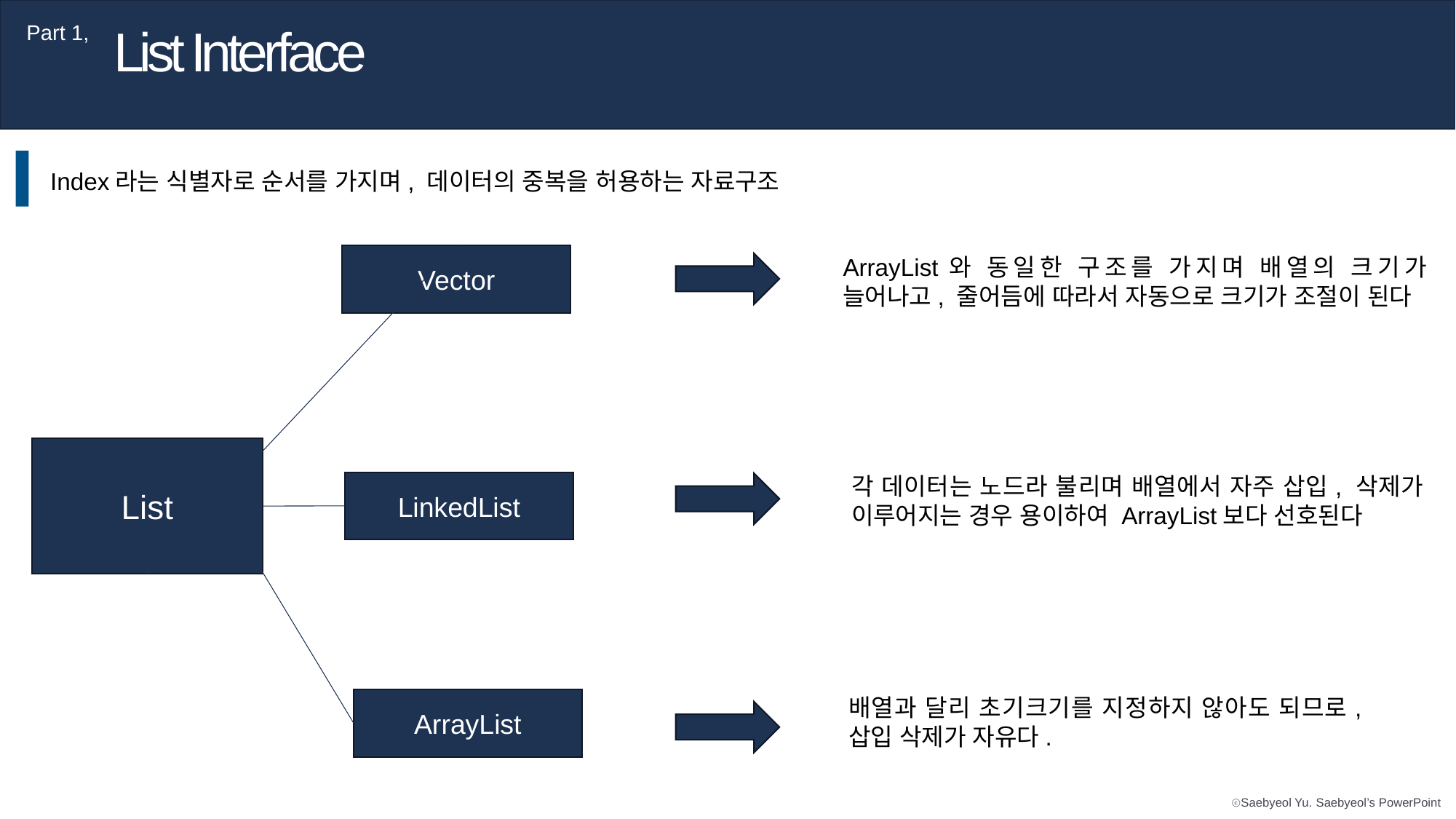

List Interface
Part 1,

Index라는 식별자로 순서를 가지며, 데이터의 중복을 허용하는 자료구조
Vector
ArrayList와 동일한 구조를 가지며 배열의 크기가 늘어나고, 줄어듬에 따라서 자동으로 크기가 조절이 된다

List
각 데이터는 노드라 불리며 배열에서 자주 삽입, 삭제가 이루어지는 경우 용이하여 ArrayList보다 선호된다

LinkedList

배열과 달리 초기크기를 지정하지 않아도 되므로, 삽입 삭제가 자유다.
ArrayList